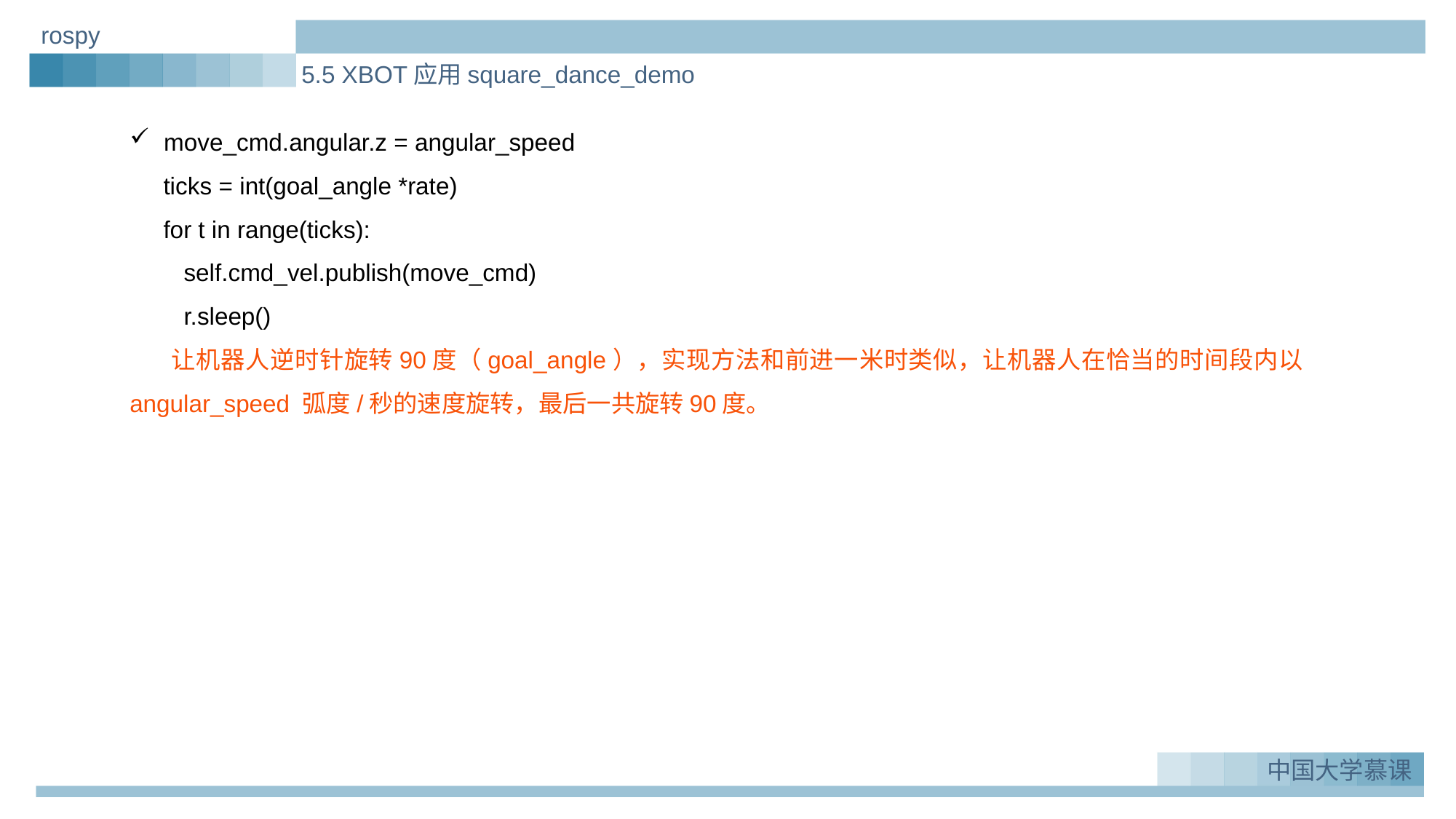

rospy
5.5 XBOT应用square_dance_demo

move_cmd.angular.z = angular_speed
     ticks = int(goal_angle *rate)
     for t in range(ticks):
        self.cmd_vel.publish(move_cmd)
        r.sleep()
      让机器人逆时针旋转90度（goal_angle），实现方法和前进一米时类似，让机器人在恰当的时间段内以angular_speed 弧度/秒的速度旋转，最后一共旋转90度。

实例一：Greeting_demo
1.
中国大学慕课